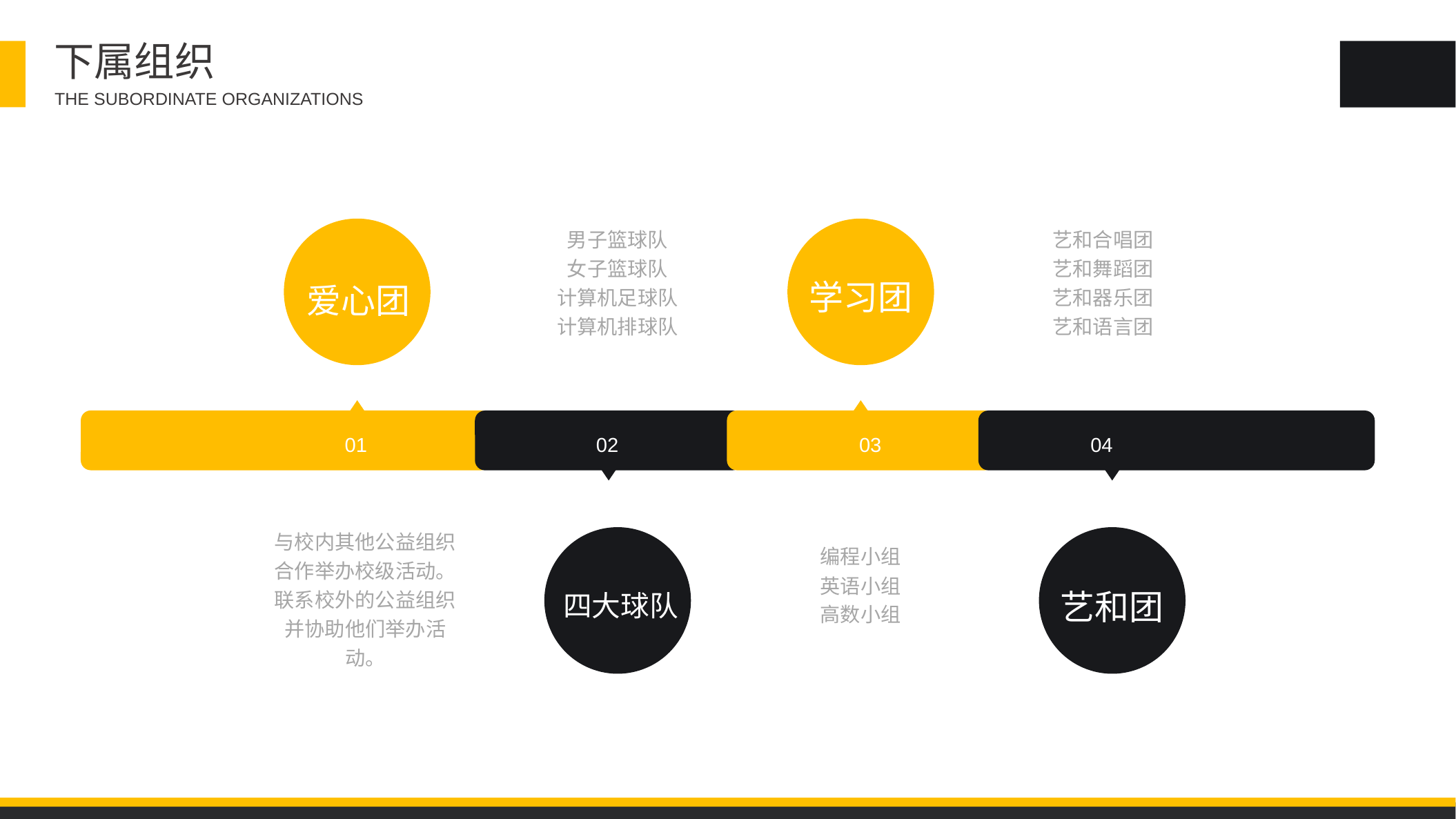

下属组织

THE SUBORDINATE ORGANIZATIONS

男子篮球队
女子篮球队
计算机足球队
计算机排球队
艺和合唱团
艺和舞蹈团
艺和器乐团
艺和语言团
学习团
爱心团

01
02
03
04
与校内其他公益组织合作举办校级活动。
联系校外的公益组织并协助他们举办活动。

编程小组
英语小组
高数小组
艺和团
四大球队